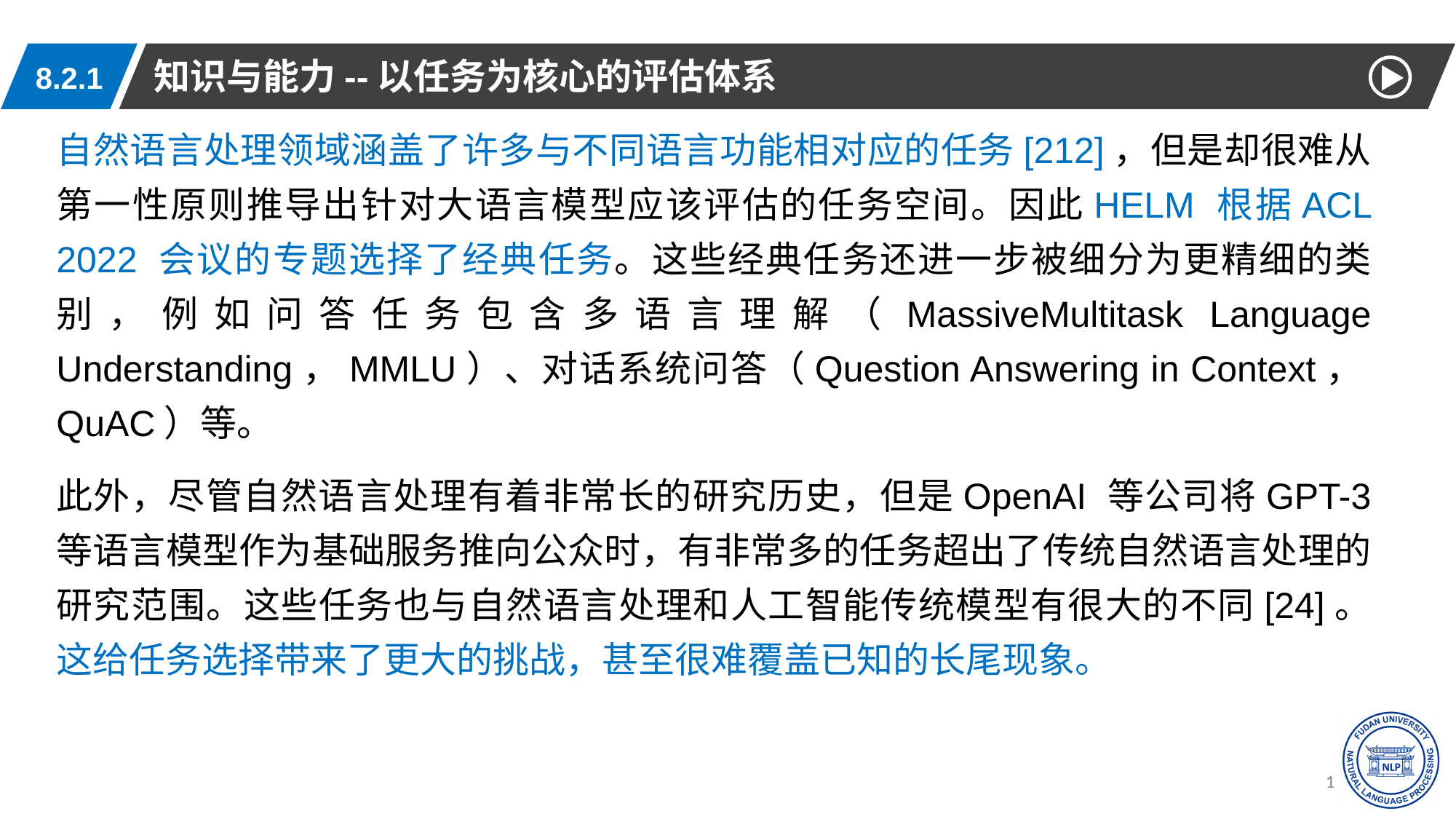

知识与能力--以任务为核心的评估体系
8.2.1

自然语言处理领域涵盖了许多与不同语言功能相对应的任务[212]，但是却很难从第一性原则推导出针对大语言模型应该评估的任务空间。因此HELM 根据ACL 2022 会议的专题选择了经典任务。这些经典任务还进一步被细分为更精细的类别，例如问答任务包含多语言理解（MassiveMultitask Language Understanding，MMLU）、对话系统问答（Question Answering in Context，QuAC）等。
此外，尽管自然语言处理有着非常长的研究历史，但是OpenAI 等公司将GPT-3 等语言模型作为基础服务推向公众时，有非常多的任务超出了传统自然语言处理的研究范围。这些任务也与自然语言处理和人工智能传统模型有很大的不同[24]。这给任务选择带来了更大的挑战，甚至很难覆盖已知的长尾现象。
15